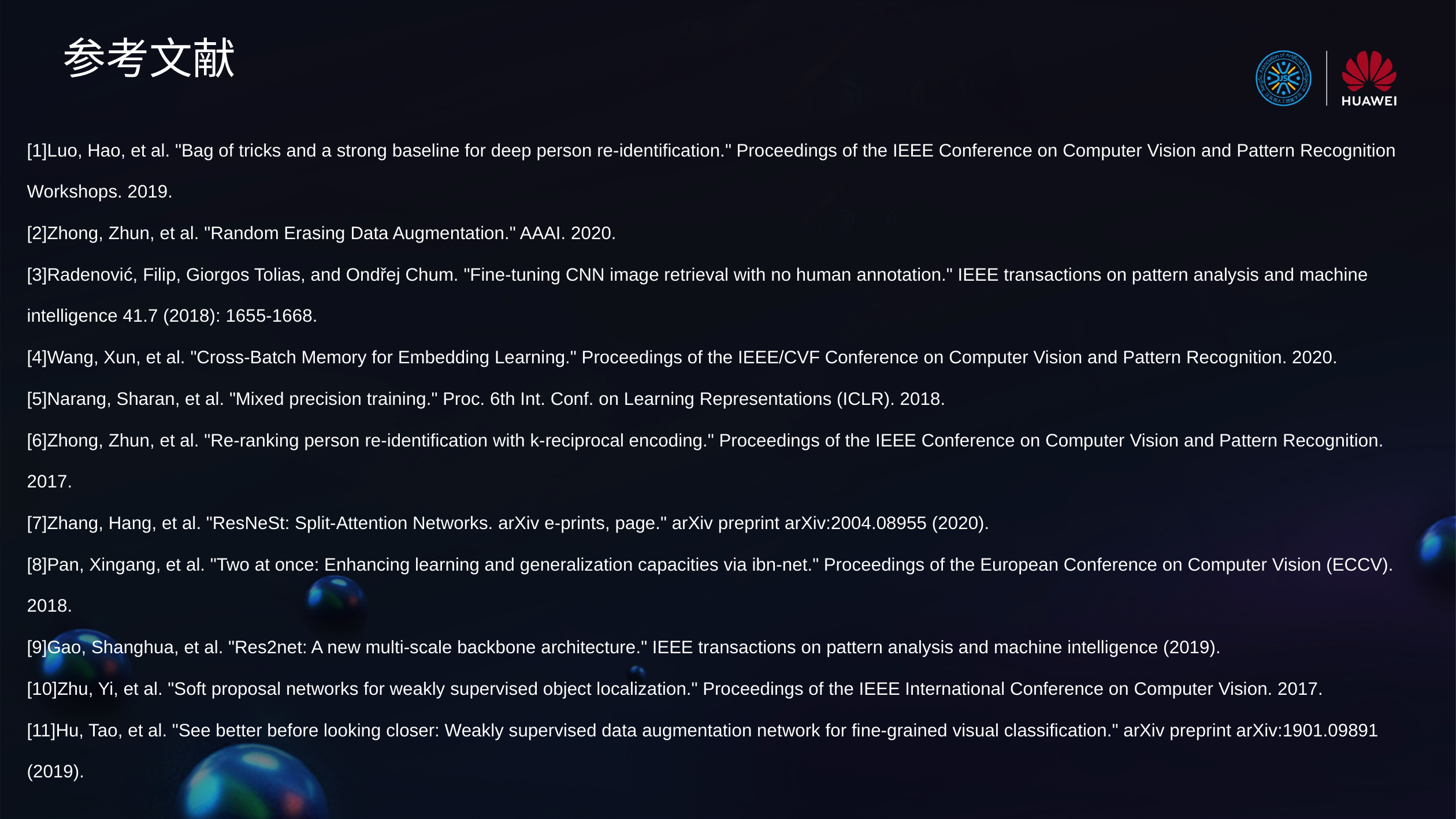

参考文献
[1]Luo, Hao, et al. "Bag of tricks and a strong baseline for deep person re-identification." Proceedings of the IEEE Conference on Computer Vision and Pattern Recognition Workshops. 2019.
[2]Zhong, Zhun, et al. "Random Erasing Data Augmentation." AAAI. 2020.
[3]Radenović, Filip, Giorgos Tolias, and Ondřej Chum. "Fine-tuning CNN image retrieval with no human annotation." IEEE transactions on pattern analysis and machine intelligence 41.7 (2018): 1655-1668.
[4]Wang, Xun, et al. "Cross-Batch Memory for Embedding Learning." Proceedings of the IEEE/CVF Conference on Computer Vision and Pattern Recognition. 2020.
[5]Narang, Sharan, et al. "Mixed precision training." Proc. 6th Int. Conf. on Learning Representations (ICLR). 2018.
[6]Zhong, Zhun, et al. "Re-ranking person re-identification with k-reciprocal encoding." Proceedings of the IEEE Conference on Computer Vision and Pattern Recognition. 2017.
[7]Zhang, Hang, et al. "ResNeSt: Split-Attention Networks. arXiv e-prints, page." arXiv preprint arXiv:2004.08955 (2020).
[8]Pan, Xingang, et al. "Two at once: Enhancing learning and generalization capacities via ibn-net." Proceedings of the European Conference on Computer Vision (ECCV). 2018.
[9]Gao, Shanghua, et al. "Res2net: A new multi-scale backbone architecture." IEEE transactions on pattern analysis and machine intelligence (2019).
[10]Zhu, Yi, et al. "Soft proposal networks for weakly supervised object localization." Proceedings of the IEEE International Conference on Computer Vision. 2017.
[11]Hu, Tao, et al. "See better before looking closer: Weakly supervised data augmentation network for fine-grained visual classification." arXiv preprint arXiv:1901.09891 (2019).